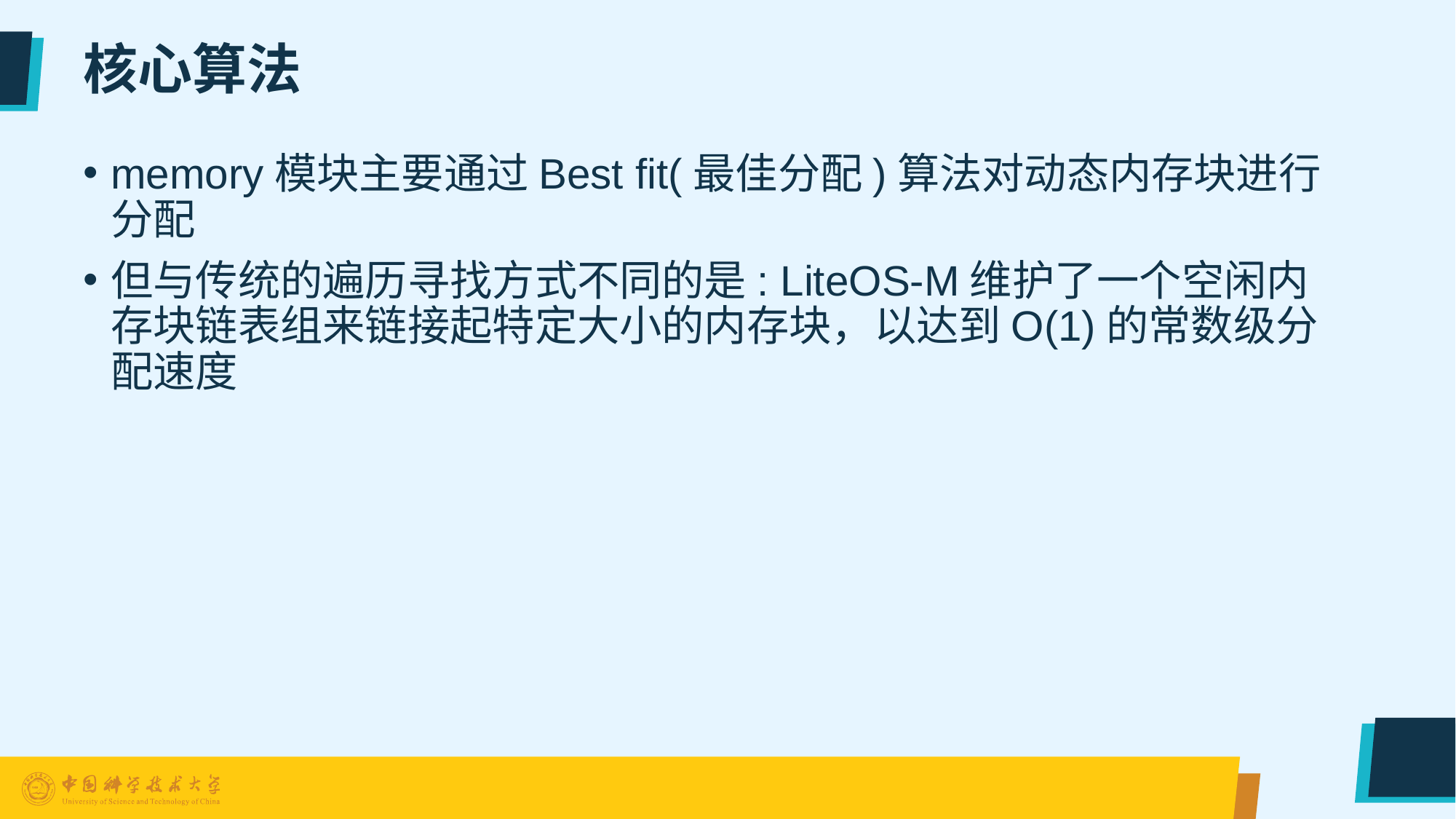

# 核心算法
memory模块主要通过Best fit(最佳分配)算法对动态内存块进行分配
但与传统的遍历寻找方式不同的是: LiteOS-M维护了一个空闲内存块链表组来链接起特定大小的内存块，以达到O(1)的常数级分配速度

14